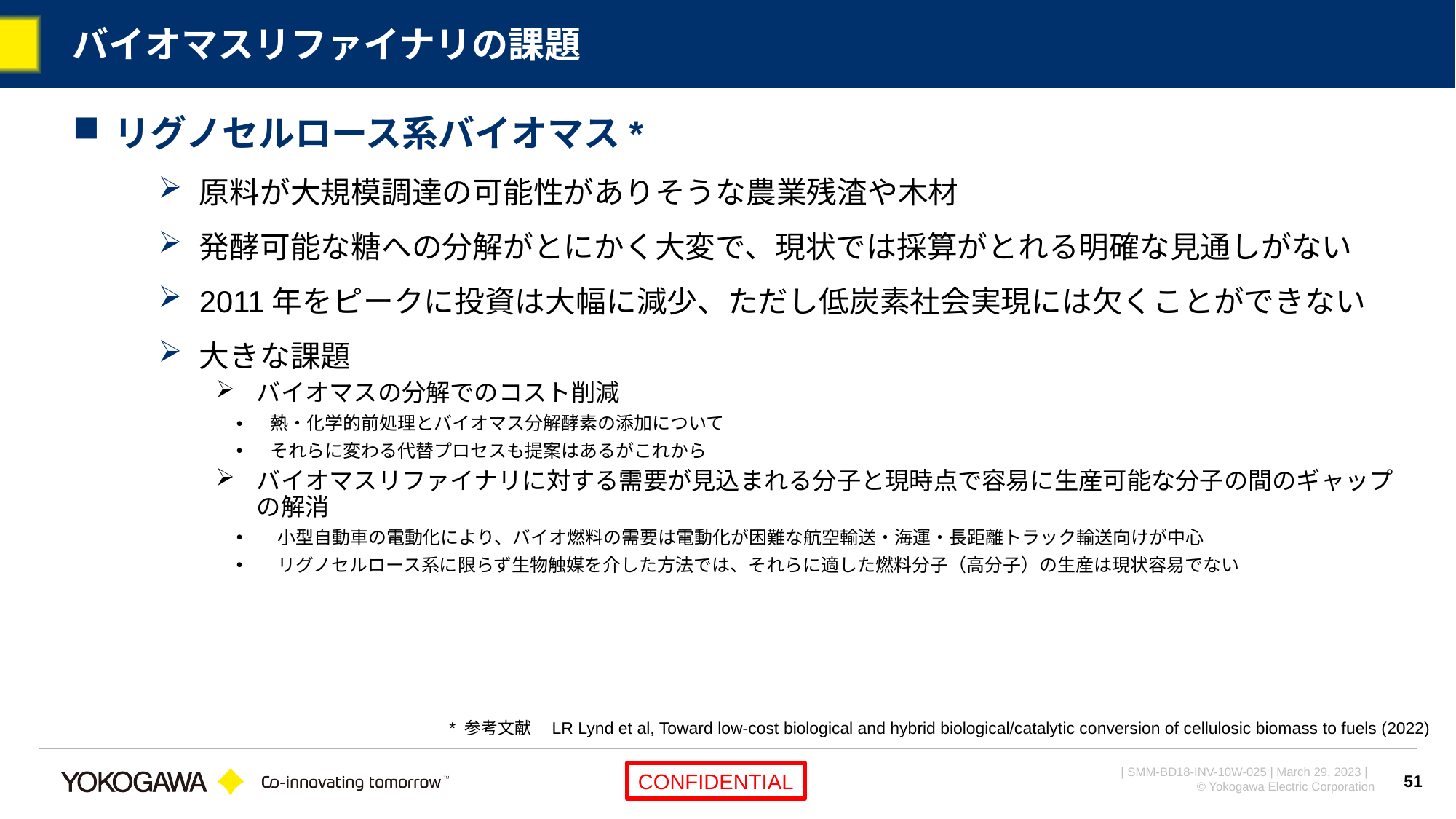

# バイオマスリファイナリの課題
リグノセルロース系バイオマス*
原料が大規模調達の可能性がありそうな農業残渣や木材
発酵可能な糖への分解がとにかく大変で、現状では採算がとれる明確な見通しがない
2011年をピークに投資は大幅に減少、ただし低炭素社会実現には欠くことができない
大きな課題
バイオマスの分解でのコスト削減
熱・化学的前処理とバイオマス分解酵素の添加について
それらに変わる代替プロセスも提案はあるがこれから
バイオマスリファイナリに対する需要が見込まれる分子と現時点で容易に生産可能な分子の間のギャップの解消
小型自動車の電動化により、バイオ燃料の需要は電動化が困難な航空輸送・海運・長距離トラック輸送向けが中心
リグノセルロース系に限らず生物触媒を介した方法では、それらに適した燃料分子（高分子）の生産は現状容易でない
* 参考文献　LR Lynd et al, Toward low-cost biological and hybrid biological/catalytic conversion of cellulosic biomass to fuels (2022)
51